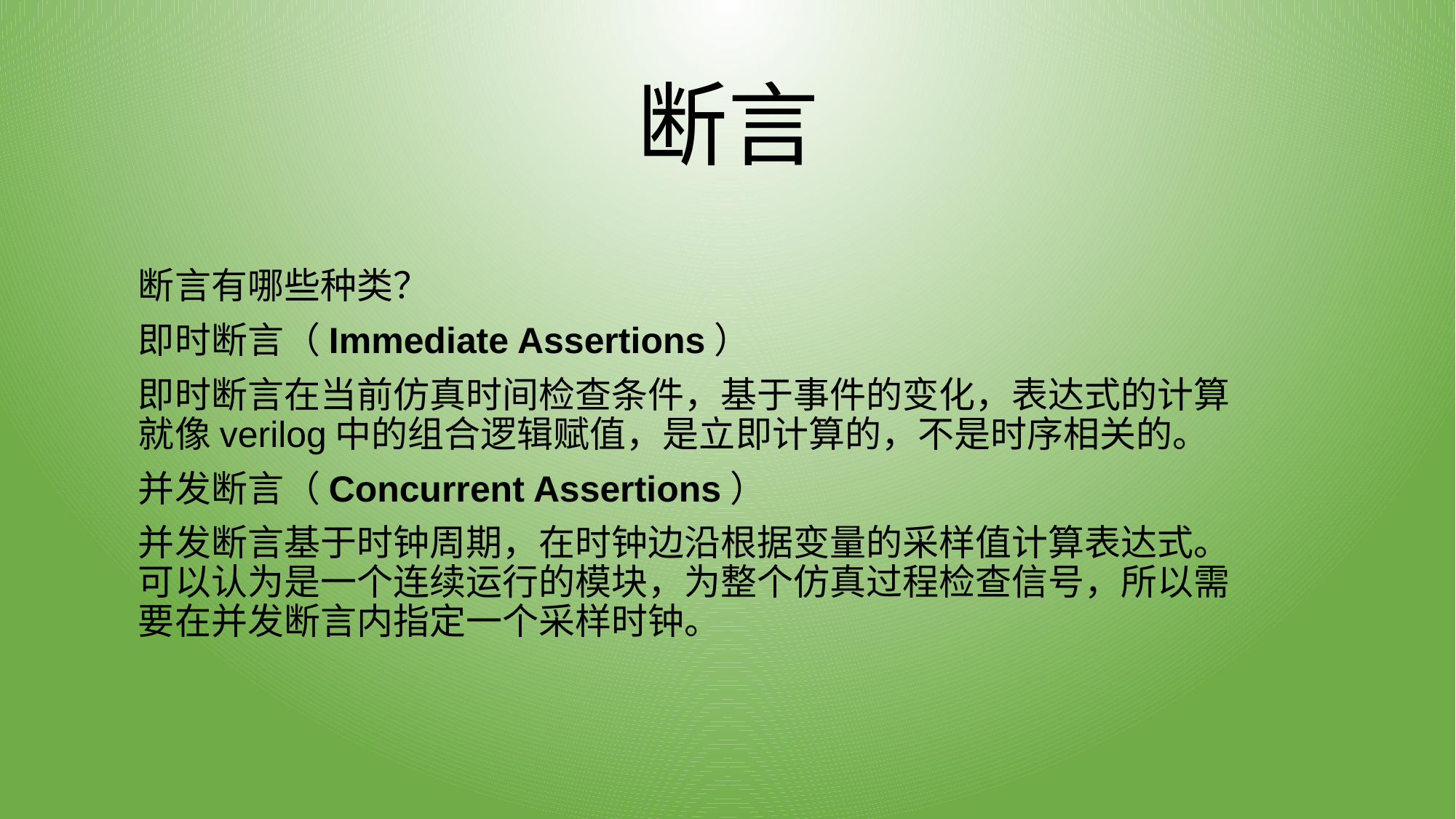

# 断言
断言有哪些种类？
即时断言（Immediate Assertions）
即时断言在当前仿真时间检查条件，基于事件的变化，表达式的计算就像verilog中的组合逻辑赋值，是立即计算的，不是时序相关的。
并发断言（Concurrent Assertions）
并发断言基于时钟周期，在时钟边沿根据变量的采样值计算表达式。可以认为是一个连续运行的模块，为整个仿真过程检查信号，所以需要在并发断言内指定一个采样时钟。